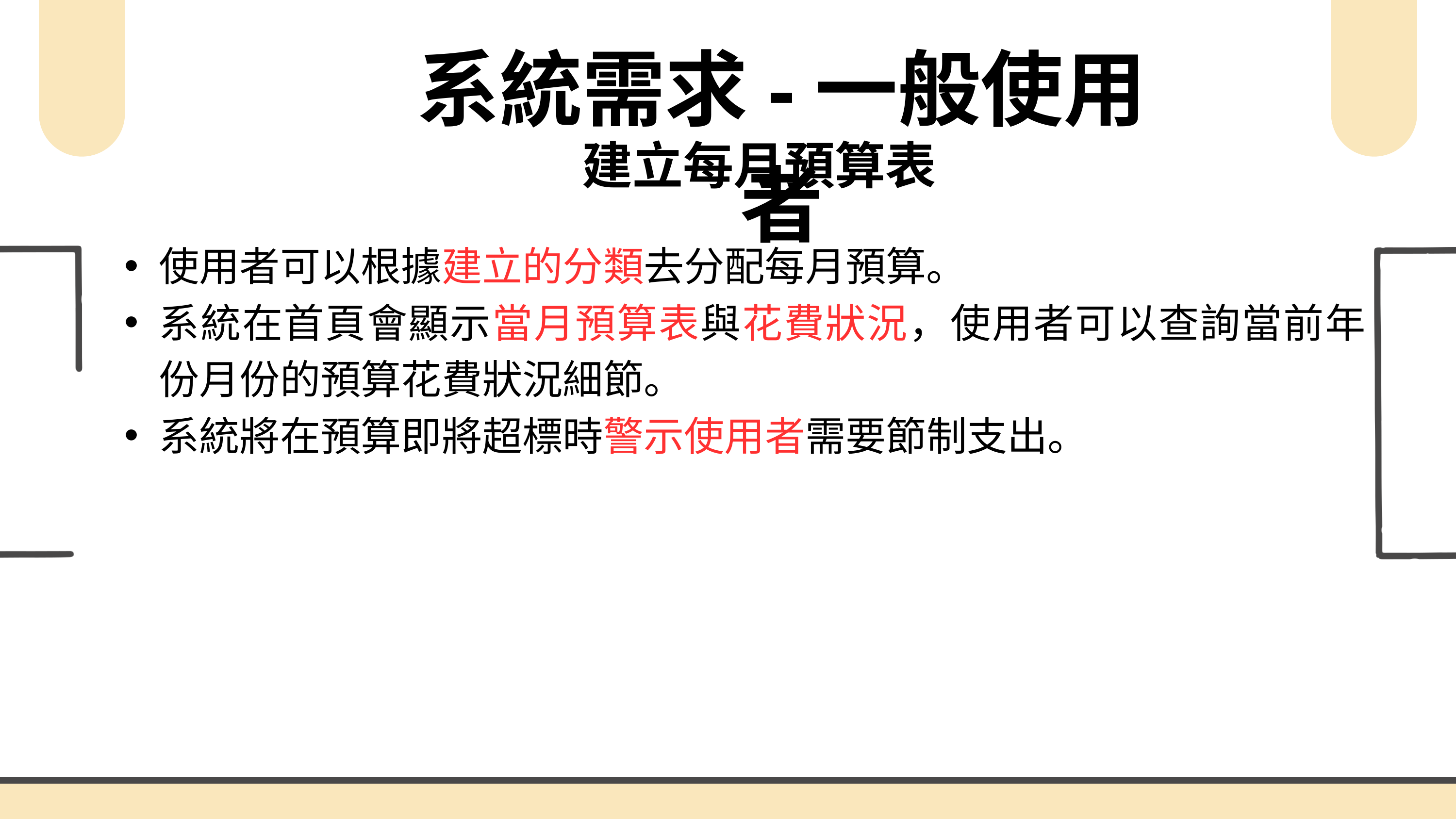

系統需求-一般使用者
建立每月預算表
使用者可以根據建立的分類去分配每月預算。
系統在首頁會顯示當月預算表與花費狀況，使用者可以查詢當前年份月份的預算花費狀況細節。
系統將在預算即將超標時警示使用者需要節制支出。